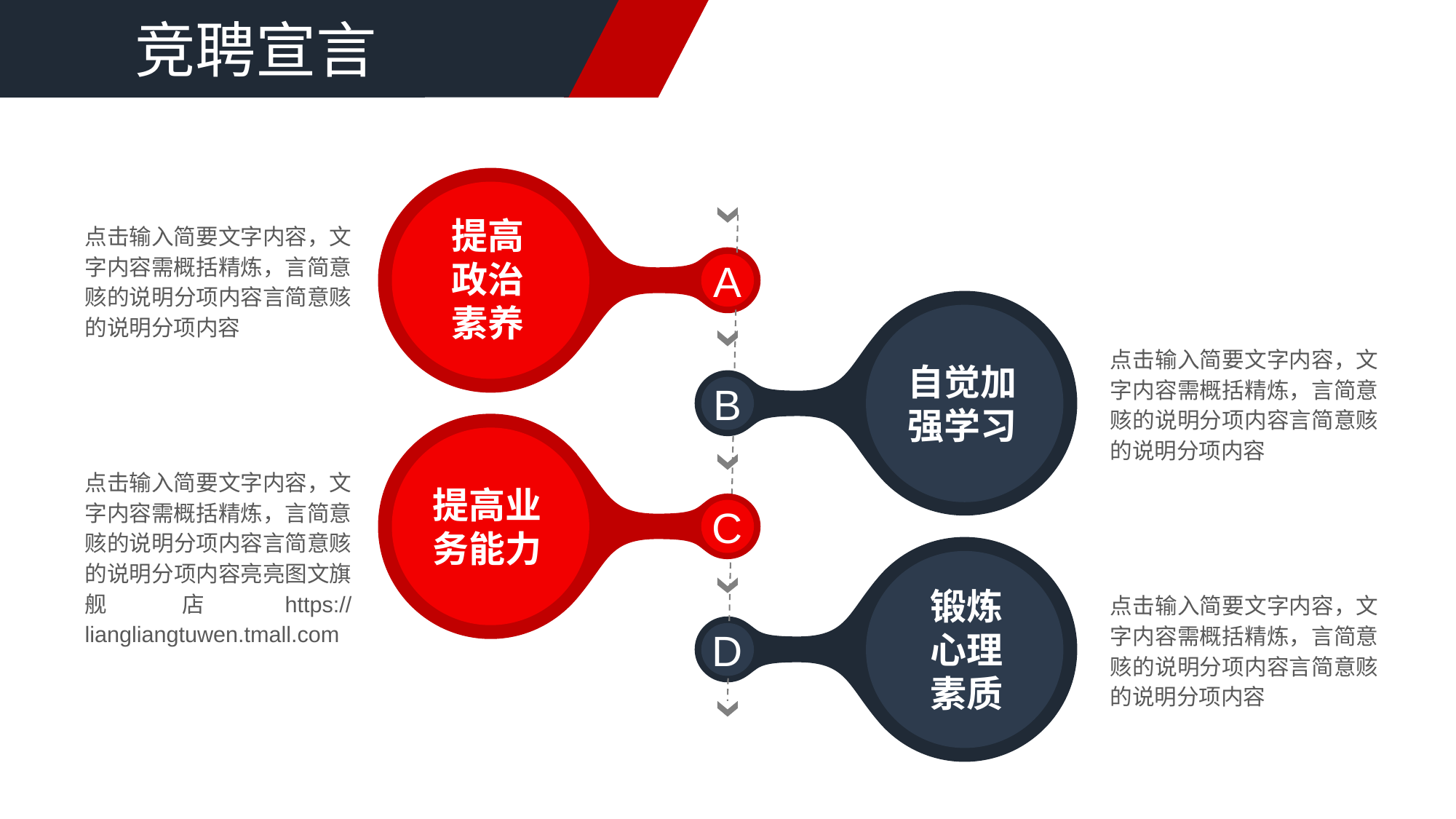

竞聘宣言

提高政治素养
点击输入简要文字内容，文字内容需概括精炼，言简意赅的说明分项内容言简意赅的说明分项内容
A

点击输入简要文字内容，文字内容需概括精炼，言简意赅的说明分项内容言简意赅的说明分项内容
自觉加强学习
B

点击输入简要文字内容，文字内容需概括精炼，言简意赅的说明分项内容言简意赅的说明分项内容亮亮图文旗舰店https://liangliangtuwen.tmall.com
提高业务能力
C

锻炼心理素质
点击输入简要文字内容，文字内容需概括精炼，言简意赅的说明分项内容言简意赅的说明分项内容
D